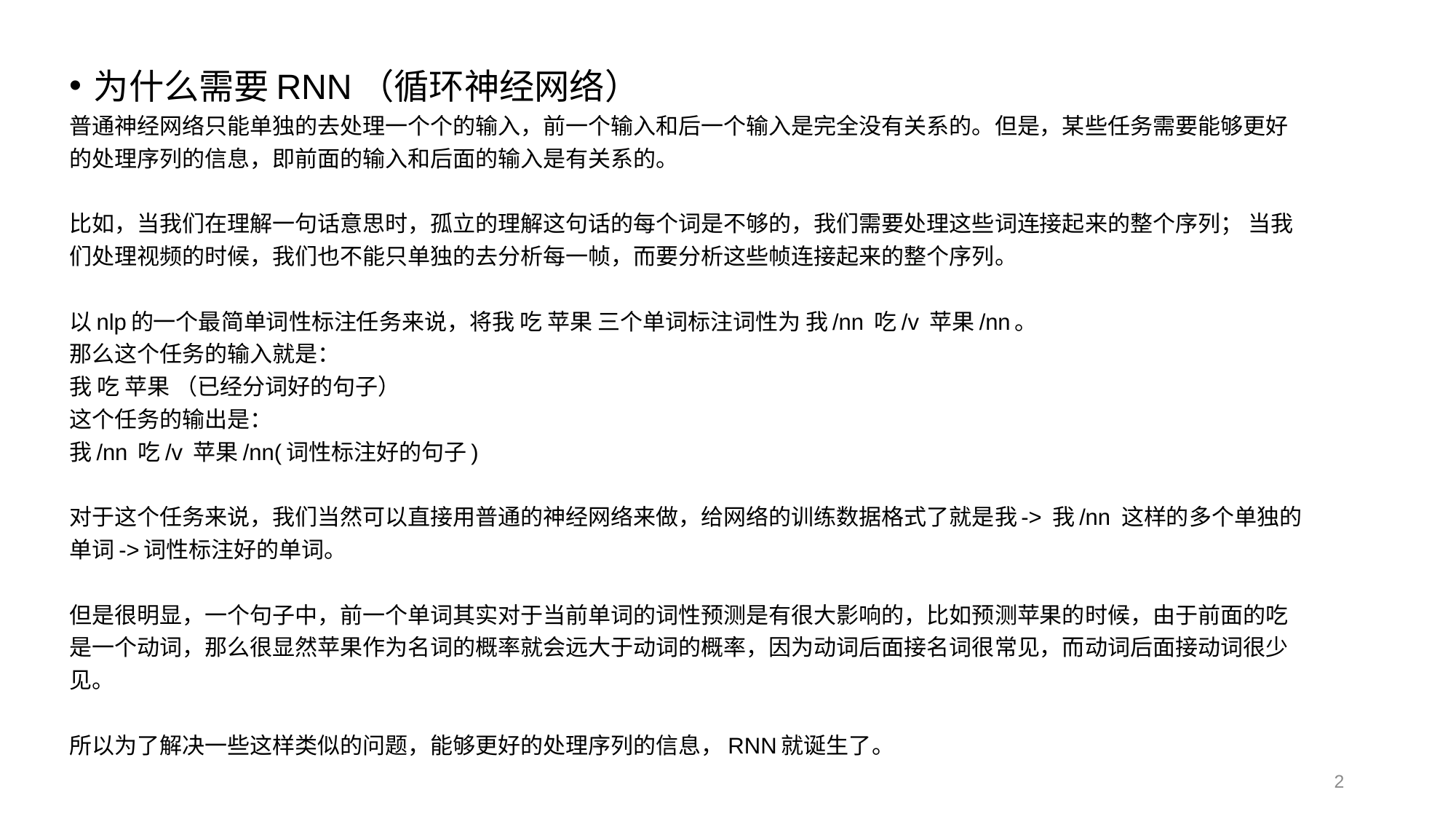

为什么需要RNN（循环神经网络）
普通神经网络只能单独的去处理一个个的输入，前一个输入和后一个输入是完全没有关系的。但是，某些任务需要能够更好的处理序列的信息，即前面的输入和后面的输入是有关系的。

比如，当我们在理解一句话意思时，孤立的理解这句话的每个词是不够的，我们需要处理这些词连接起来的整个序列； 当我们处理视频的时候，我们也不能只单独的去分析每一帧，而要分析这些帧连接起来的整个序列。

以nlp的一个最简单词性标注任务来说，将我 吃 苹果 三个单词标注词性为 我/nn 吃/v 苹果/nn。
那么这个任务的输入就是：
我 吃 苹果 （已经分词好的句子）
这个任务的输出是：
我/nn 吃/v 苹果/nn(词性标注好的句子)

对于这个任务来说，我们当然可以直接用普通的神经网络来做，给网络的训练数据格式了就是我-> 我/nn 这样的多个单独的单词->词性标注好的单词。

但是很明显，一个句子中，前一个单词其实对于当前单词的词性预测是有很大影响的，比如预测苹果的时候，由于前面的吃是一个动词，那么很显然苹果作为名词的概率就会远大于动词的概率，因为动词后面接名词很常见，而动词后面接动词很少见。

所以为了解决一些这样类似的问题，能够更好的处理序列的信息，RNN就诞生了。
2